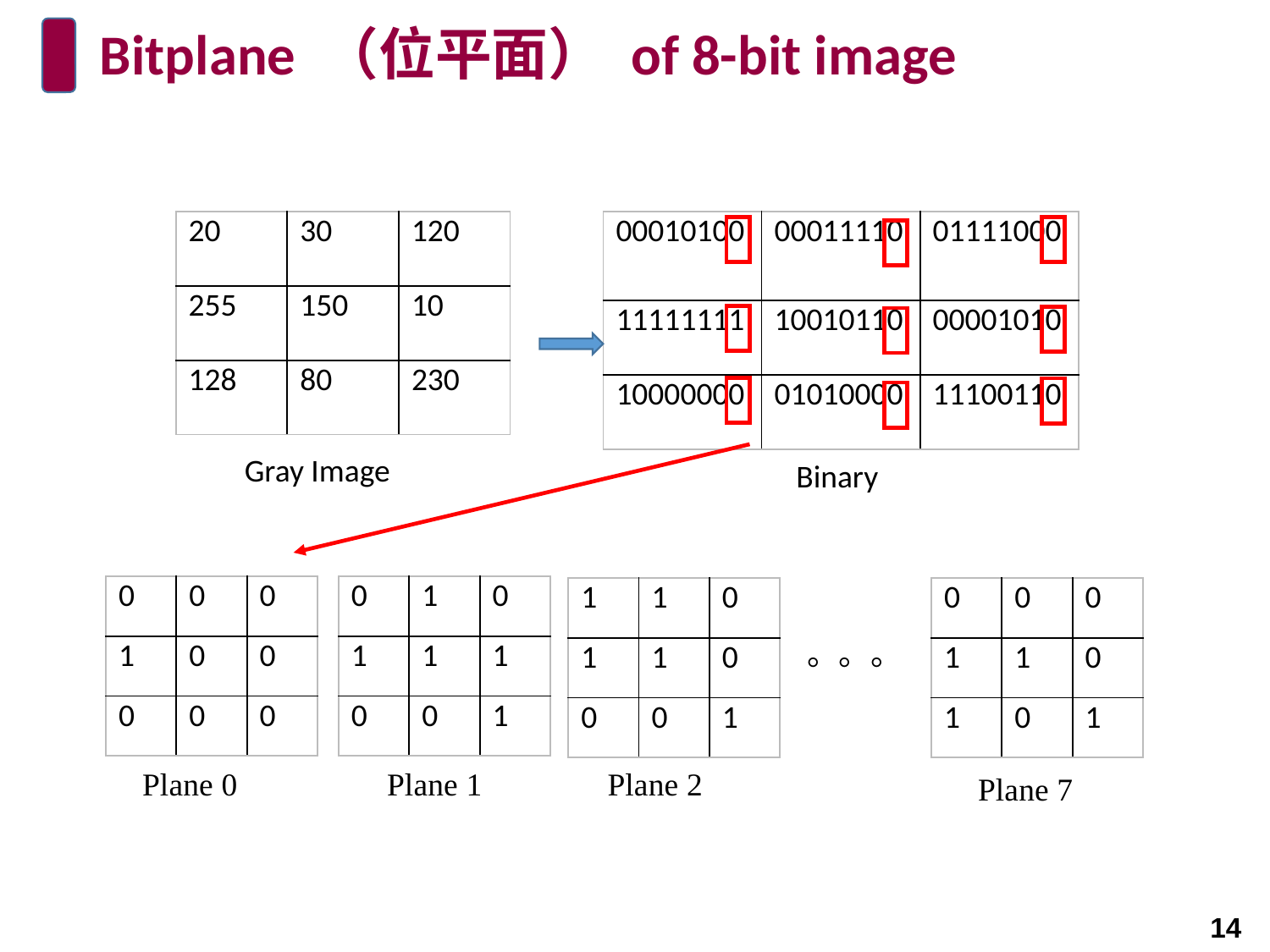

# Bitplane （位平面） of 8-bit image
| 20 | 30 | 120 |
| --- | --- | --- |
| 255 | 150 | 10 |
| 128 | 80 | 230 |
| 00010100 | 00011110 | 01111000 |
| --- | --- | --- |
| 11111111 | 10010110 | 00001010 |
| 10000000 | 01010000 | 11100110 |

Gray Image
Binary
| 0 | 0 | 0 |
| --- | --- | --- |
| 1 | 0 | 0 |
| 0 | 0 | 0 |
| 0 | 1 | 0 |
| --- | --- | --- |
| 1 | 1 | 1 |
| 0 | 0 | 1 |
| 1 | 1 | 0 |
| --- | --- | --- |
| 1 | 1 | 0 |
| 0 | 0 | 1 |
| 0 | 0 | 0 |
| --- | --- | --- |
| 1 | 1 | 0 |
| 1 | 0 | 1 |
。。。
Plane 0
Plane 1
Plane 2
Plane 7
14